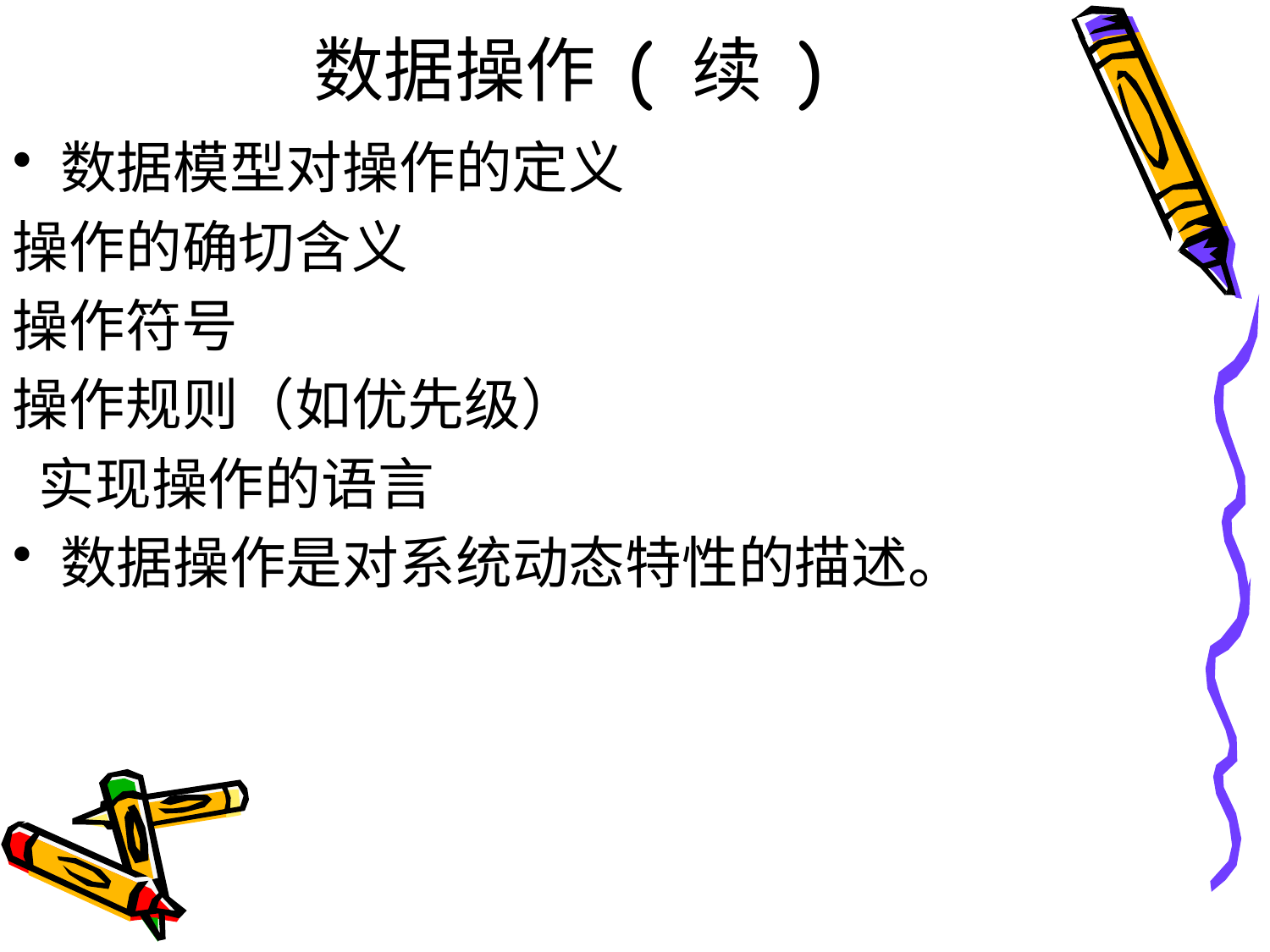

# 数据操作 ( 续 )
数据模型对操作的定义
操作的确切含义
操作符号
操作规则（如优先级）
 实现操作的语言
数据操作是对系统动态特性的描述。